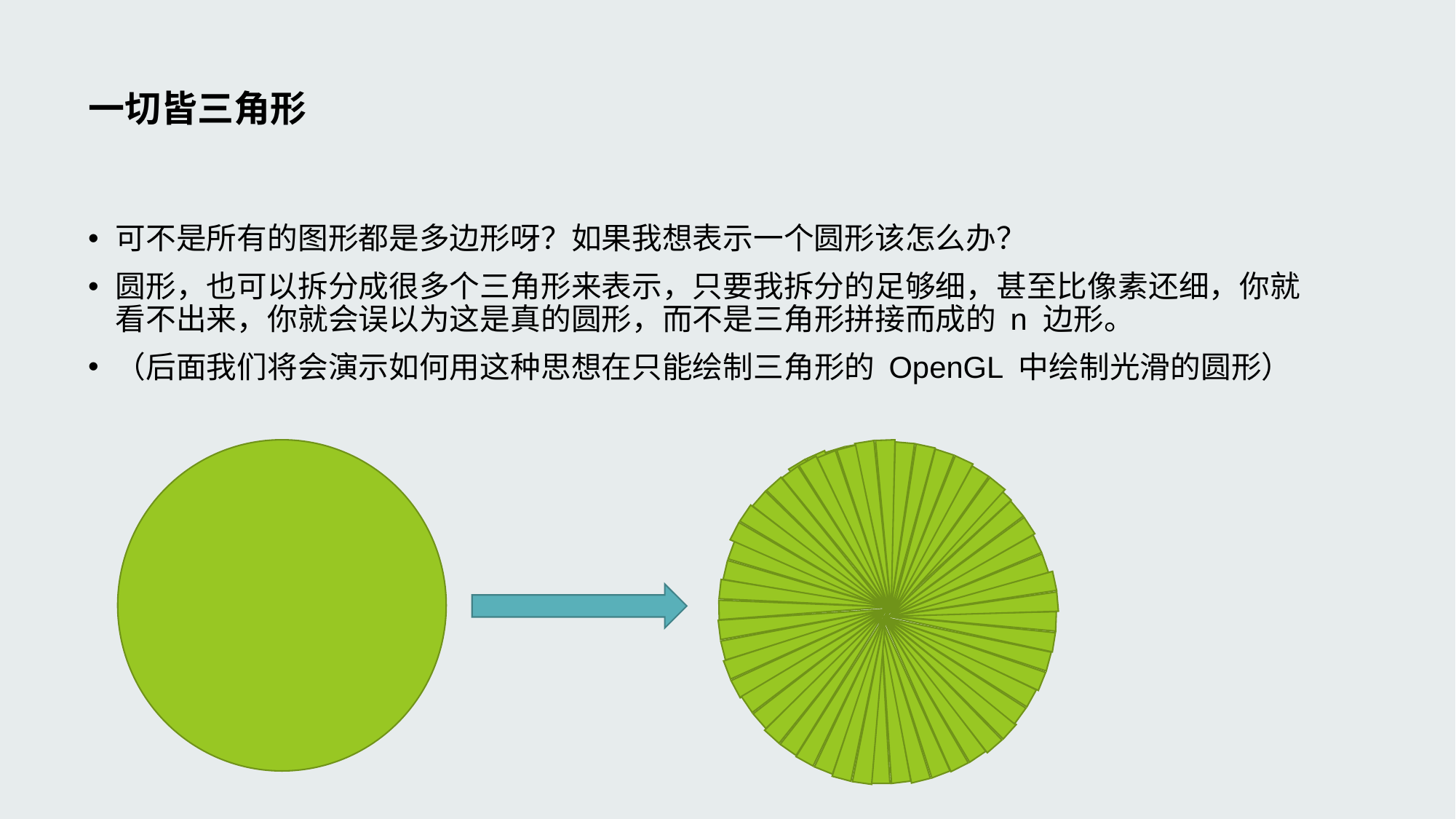

# 一切皆三角形
可不是所有的图形都是多边形呀？如果我想表示一个圆形该怎么办？
圆形，也可以拆分成很多个三角形来表示，只要我拆分的足够细，甚至比像素还细，你就看不出来，你就会误以为这是真的圆形，而不是三角形拼接而成的 n 边形。
（后面我们将会演示如何用这种思想在只能绘制三角形的 OpenGL 中绘制光滑的圆形）